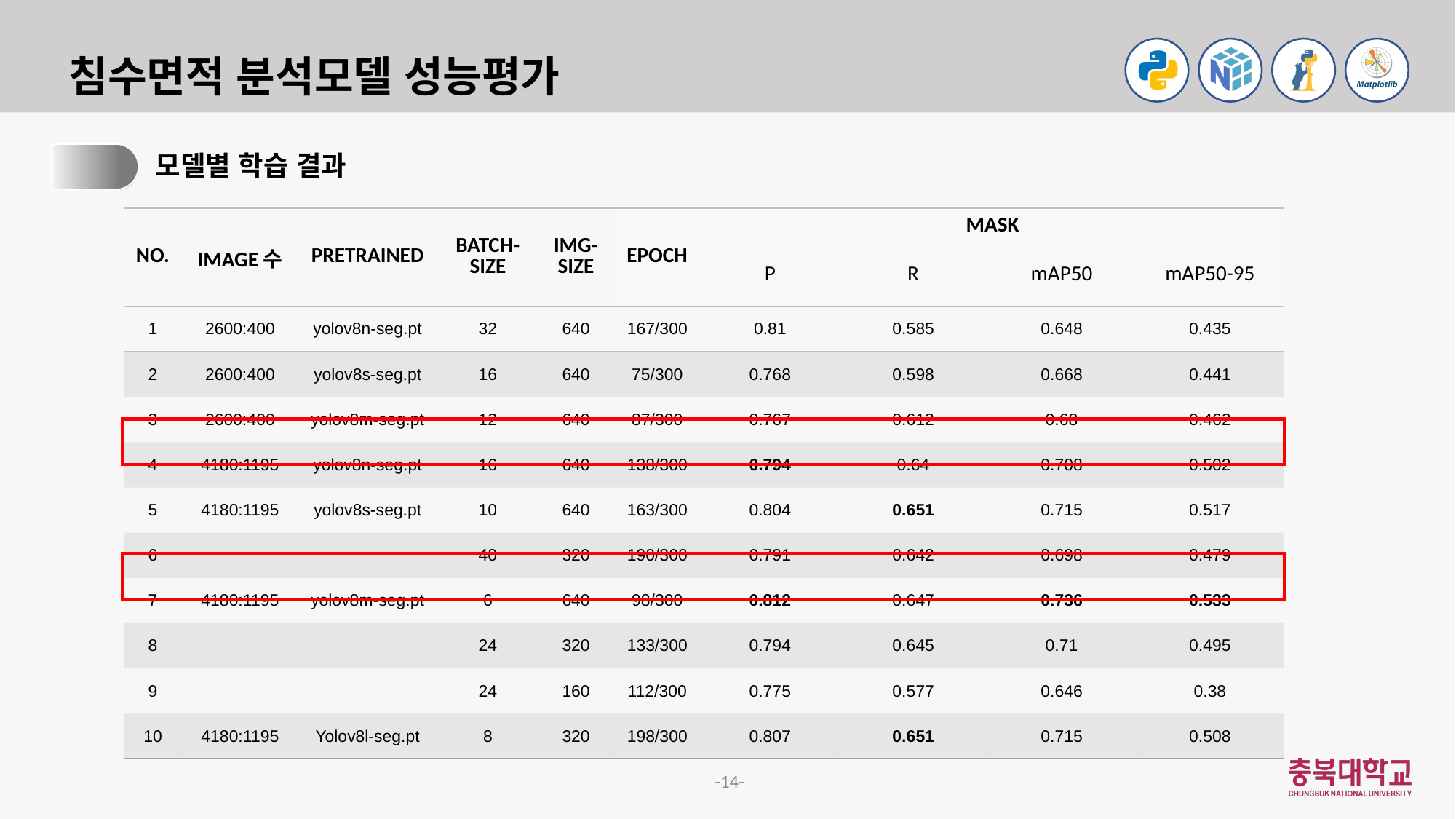

# 침수면적 분석모델 성능평가

1.
모델별 학습 결과
| NO. | IMAGE수 | PRETRAINED | BATCH-SIZE | IMG-SIZE | EPOCH | MASK |  |  |  |
| --- | --- | --- | --- | --- | --- | --- | --- | --- | --- |
|  |  |  |  |  |  | P | R | mAP50 | mAP50-95 |
| 1 | 2600:400 | yolov8n-seg.pt | 32 | 640 | 167/300 | 0.81 | 0.585 | 0.648 | 0.435 |
| 2 | 2600:400 | yolov8s-seg.pt | 16 | 640 | 75/300 | 0.768 | 0.598 | 0.668 | 0.441 |
| 3 | 2600:400 | yolov8m-seg.pt | 12 | 640 | 87/300 | 0.767 | 0.612 | 0.68 | 0.462 |
| 4 | 4180:1195 | yolov8n-seg.pt | 16 | 640 | 138/300 | 0.794 | 0.64 | 0.708 | 0.502 |
| 5 | 4180:1195 | yolov8s-seg.pt | 10 | 640 | 163/300 | 0.804 | 0.651 | 0.715 | 0.517 |
| 6 |  |  | 40 | 320 | 190/300 | 0.791 | 0.642 | 0.698 | 0.479 |
| 7 | 4180:1195 | yolov8m-seg.pt | 6 | 640 | 98/300 | 0.812 | 0.647 | 0.736 | 0.533 |
| 8 |  |  | 24 | 320 | 133/300 | 0.794 | 0.645 | 0.71 | 0.495 |
| 9 |  |  | 24 | 160 | 112/300 | 0.775 | 0.577 | 0.646 | 0.38 |
| 10 | 4180:1195 | Yolov8l-seg.pt | 8 | 320 | 198/300 | 0.807 | 0.651 | 0.715 | 0.508 |

-14-